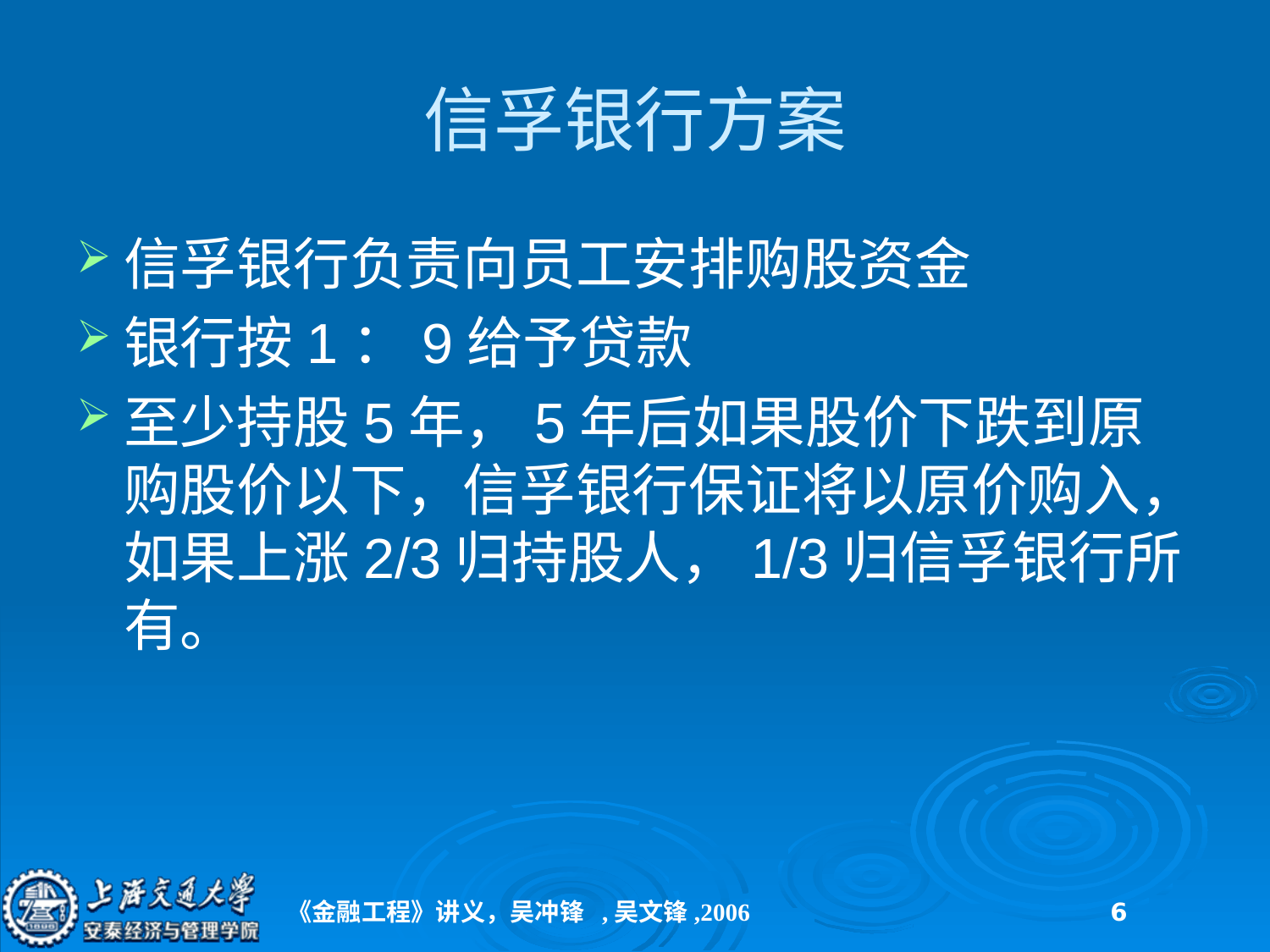

# 信孚银行方案
信孚银行负责向员工安排购股资金
银行按1：9给予贷款
至少持股5年，5年后如果股价下跌到原购股价以下，信孚银行保证将以原价购入，如果上涨2/3归持股人，1/3归信孚银行所有。